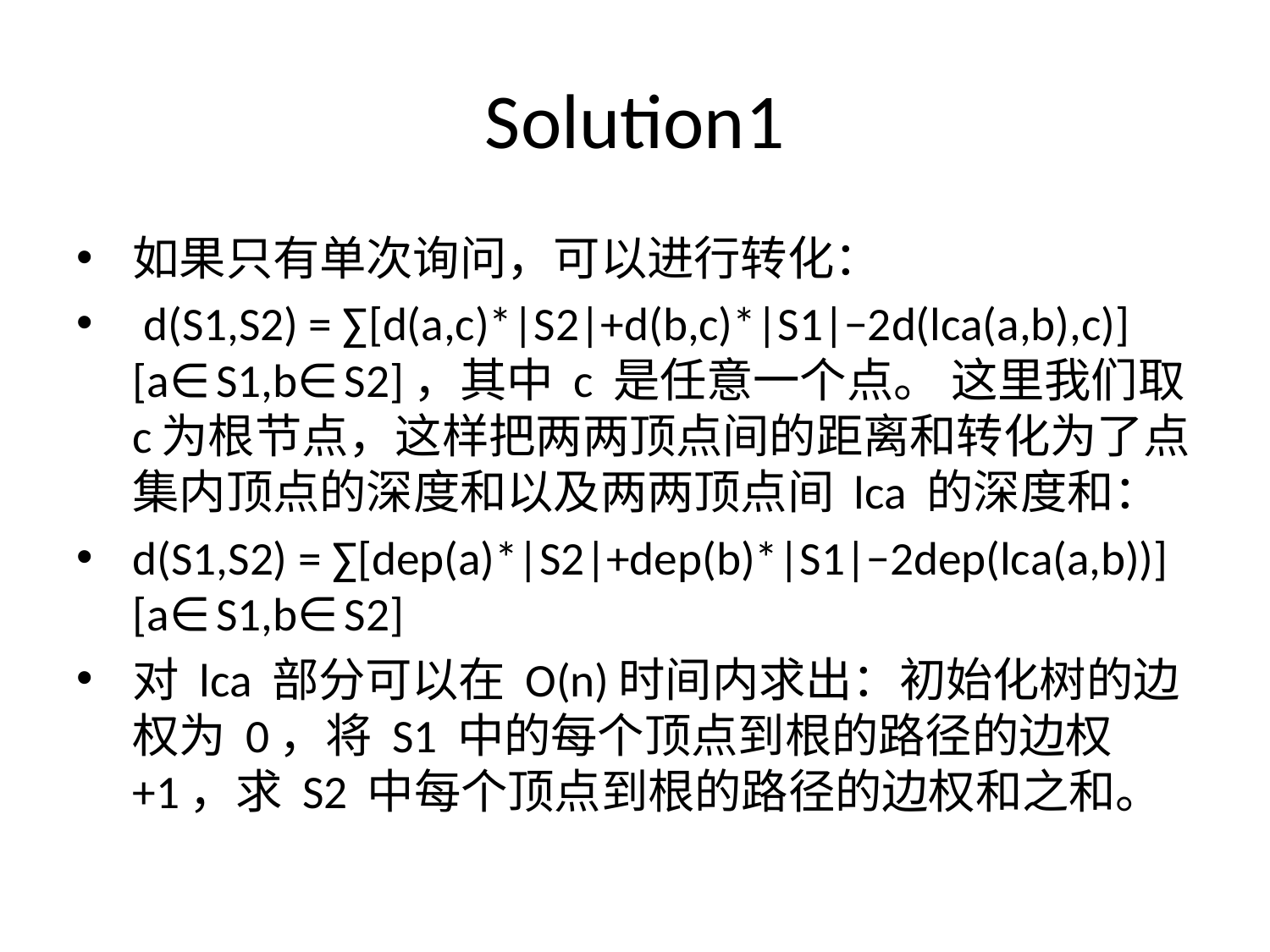

# Solution1
如果只有单次询问，可以进行转化：
 d(S1,S2) = ∑[d(a,c)*|S2|+d(b,c)*|S1|−2d(lca(a,b),c)][a∈S1,b∈S2]，其中 c 是任意一个点。 这里我们取c为根节点，这样把两两顶点间的距离和转化为了点集内顶点的深度和以及两两顶点间 lca 的深度和：
d(S1,S2) = ∑[dep(a)*|S2|+dep(b)*|S1|−2dep(lca(a,b))][a∈S1,b∈S2]
对 lca 部分可以在 O(n)时间内求出：初始化树的边权为 0，将 S1 中的每个顶点到根的路径的边权+1，求 S2 中每个顶点到根的路径的边权和之和。